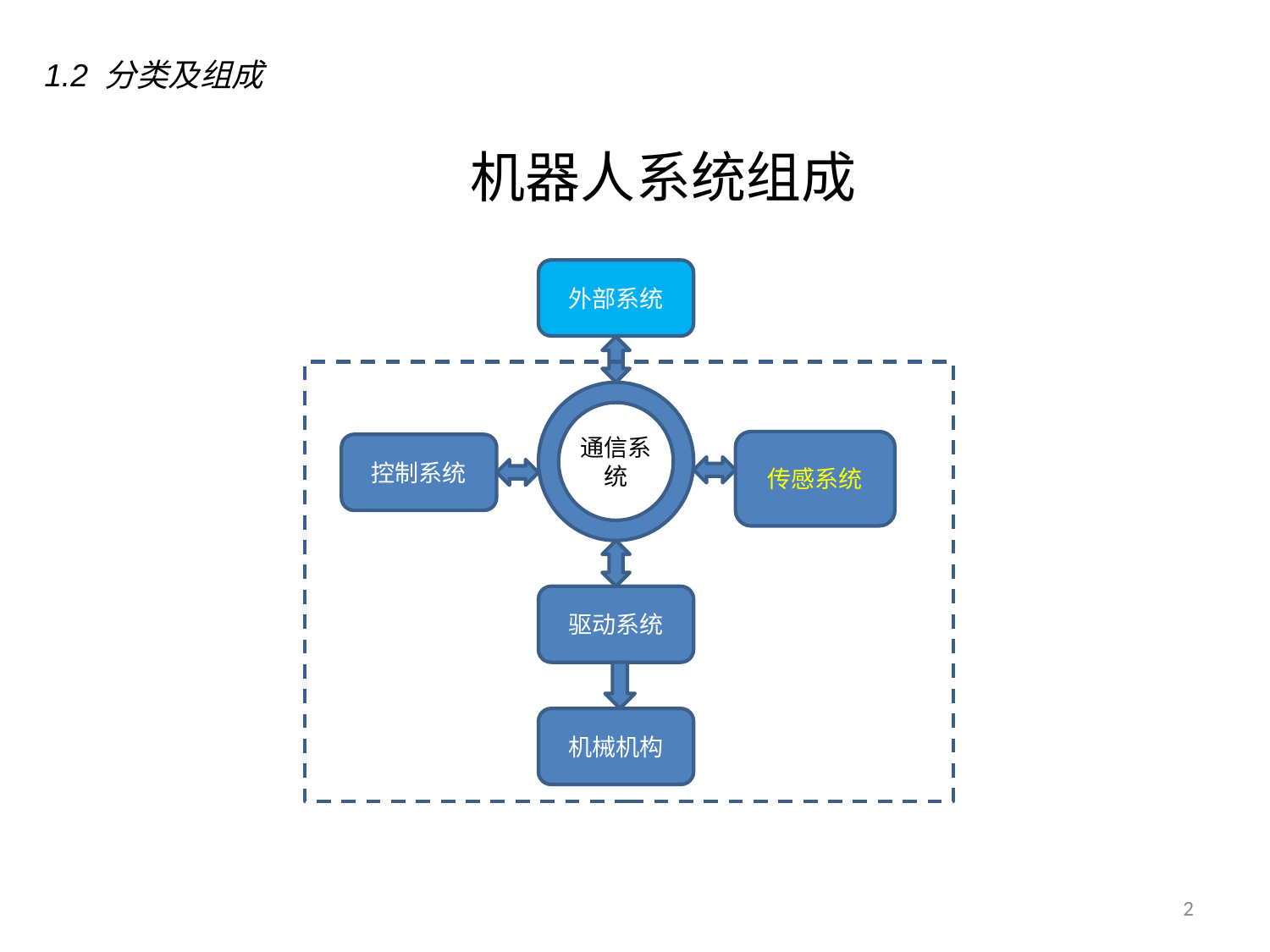

1.2 分类及组成
# 机器人系统组成
外部系统

通信系统
传感系统
控制系统

驱动系统

机械机构
2